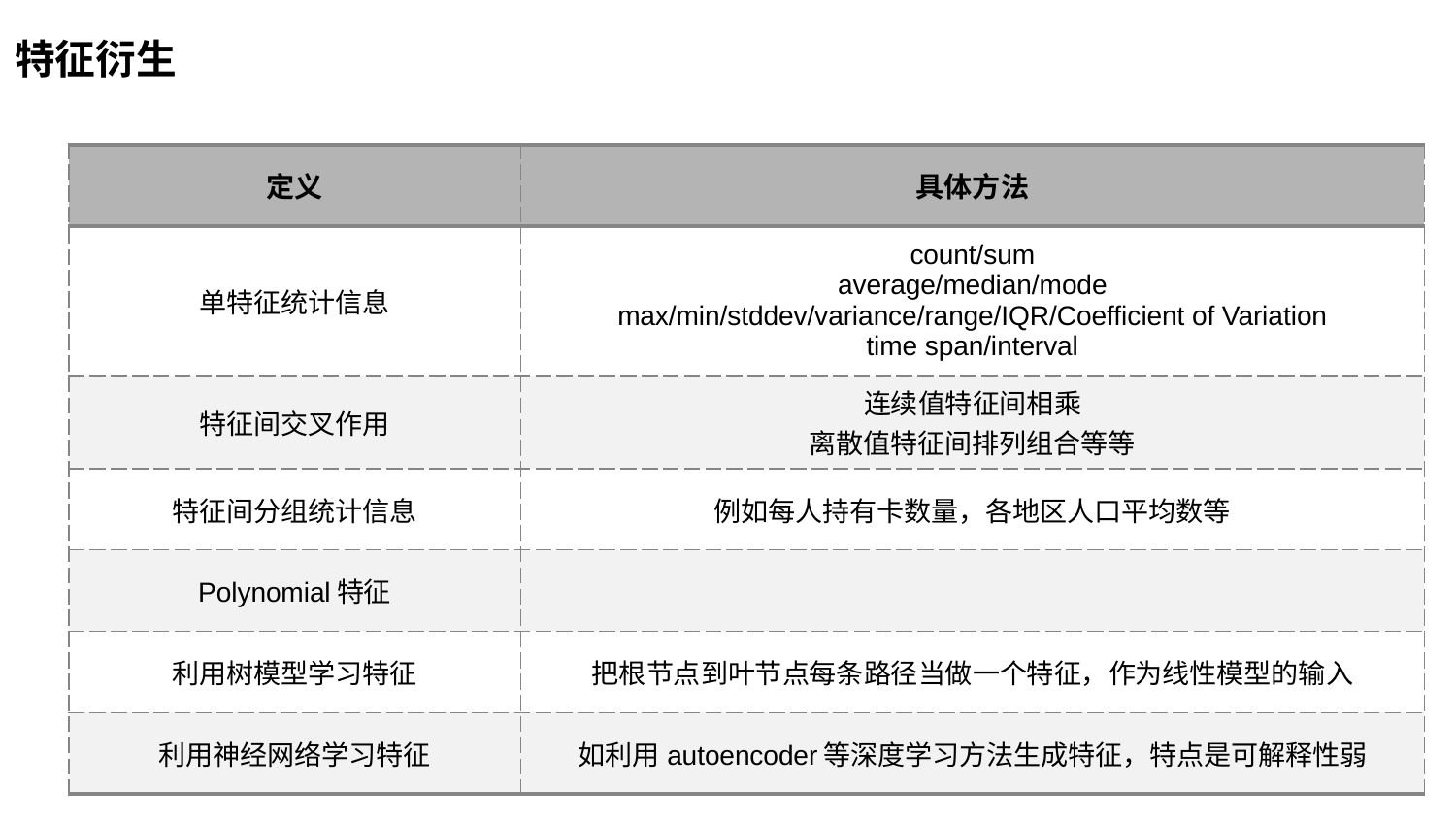

特征衍生
| 定义 | 具体方法 |
| --- | --- |
| 单特征统计信息 | count/sum average/median/mode max/min/stddev/variance/range/IQR/Coefficient of Variation time span/interval |
| 特征间交叉作用 | 连续值特征间相乘 离散值特征间排列组合等等 |
| 特征间分组统计信息 | 例如每人持有卡数量，各地区人口平均数等 |
| Polynomial特征 |  |
| 利用树模型学习特征 | 把根节点到叶节点每条路径当做一个特征，作为线性模型的输入 |
| 利用神经网络学习特征 | 如利用autoencoder等深度学习方法生成特征，特点是可解释性弱 |